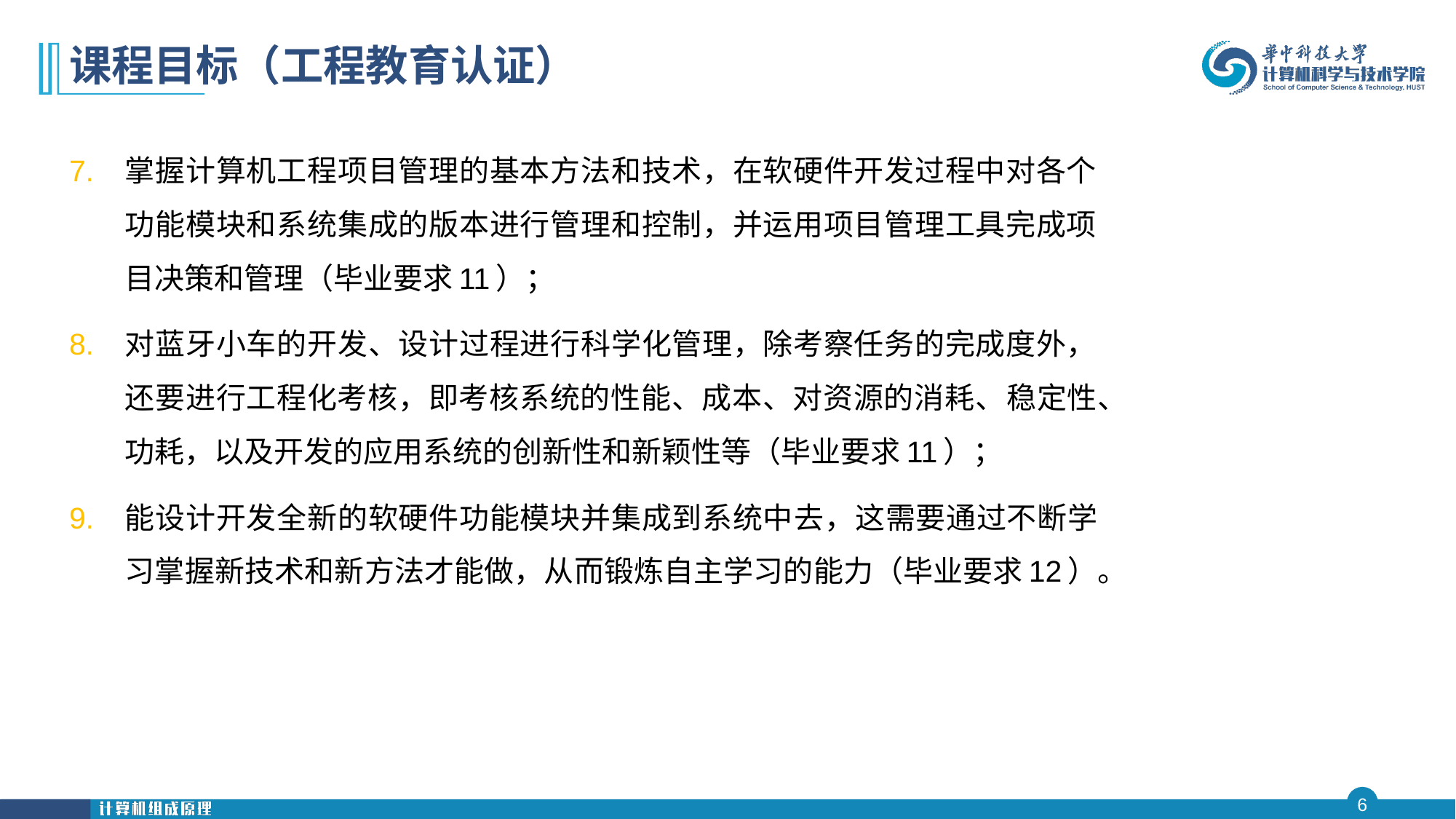

# 课程目标（工程教育认证）
掌握计算机工程项目管理的基本方法和技术，在软硬件开发过程中对各个功能模块和系统集成的版本进行管理和控制，并运用项目管理工具完成项目决策和管理（毕业要求11）；
对蓝牙小车的开发、设计过程进行科学化管理，除考察任务的完成度外，还要进行工程化考核，即考核系统的性能、成本、对资源的消耗、稳定性、功耗，以及开发的应用系统的创新性和新颖性等（毕业要求11）；
能设计开发全新的软硬件功能模块并集成到系统中去，这需要通过不断学习掌握新技术和新方法才能做，从而锻炼自主学习的能力（毕业要求12）。